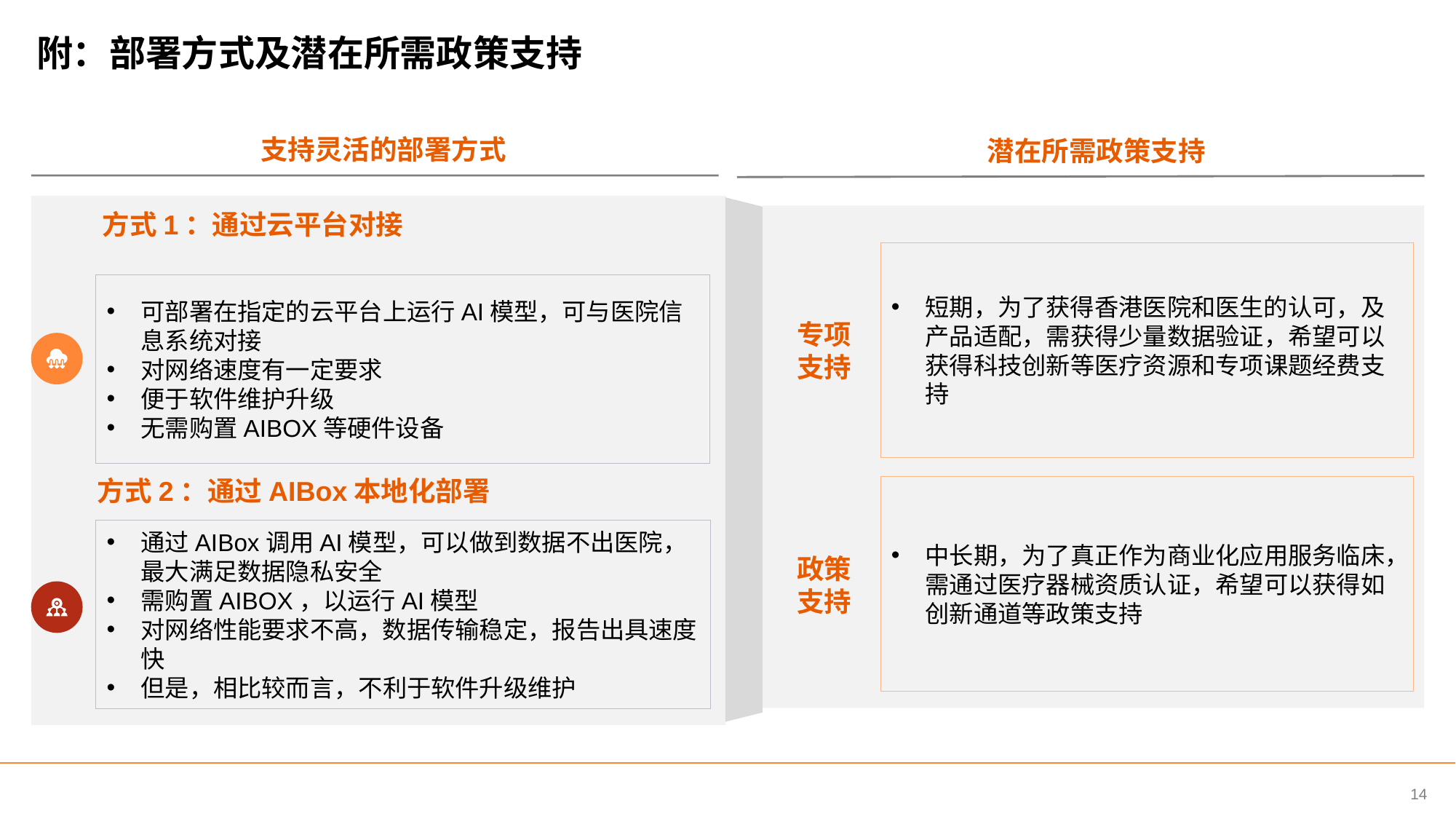

# 附：部署方式及潜在所需政策支持
支持灵活的部署方式
潜在所需政策支持

方式1：通过云平台对接

短期，为了获得香港医院和医生的认可，及产品适配，需获得少量数据验证，希望可以获得科技创新等医疗资源和专项课题经费支持
专项支持
可部署在指定的云平台上运行AI模型，可与医院信息系统对接
对网络速度有一定要求
便于软件维护升级
无需购置AIBOX等硬件设备

方式2：通过AIBox本地化部署
中长期，为了真正作为商业化应用服务临床，需通过医疗器械资质认证，希望可以获得如创新通道等政策支持
政策支持
通过AIBox调用AI模型，可以做到数据不出医院，最大满足数据隐私安全
需购置AIBOX，以运行AI模型
对网络性能要求不高，数据传输稳定，报告出具速度快
但是，相比较而言，不利于软件升级维护